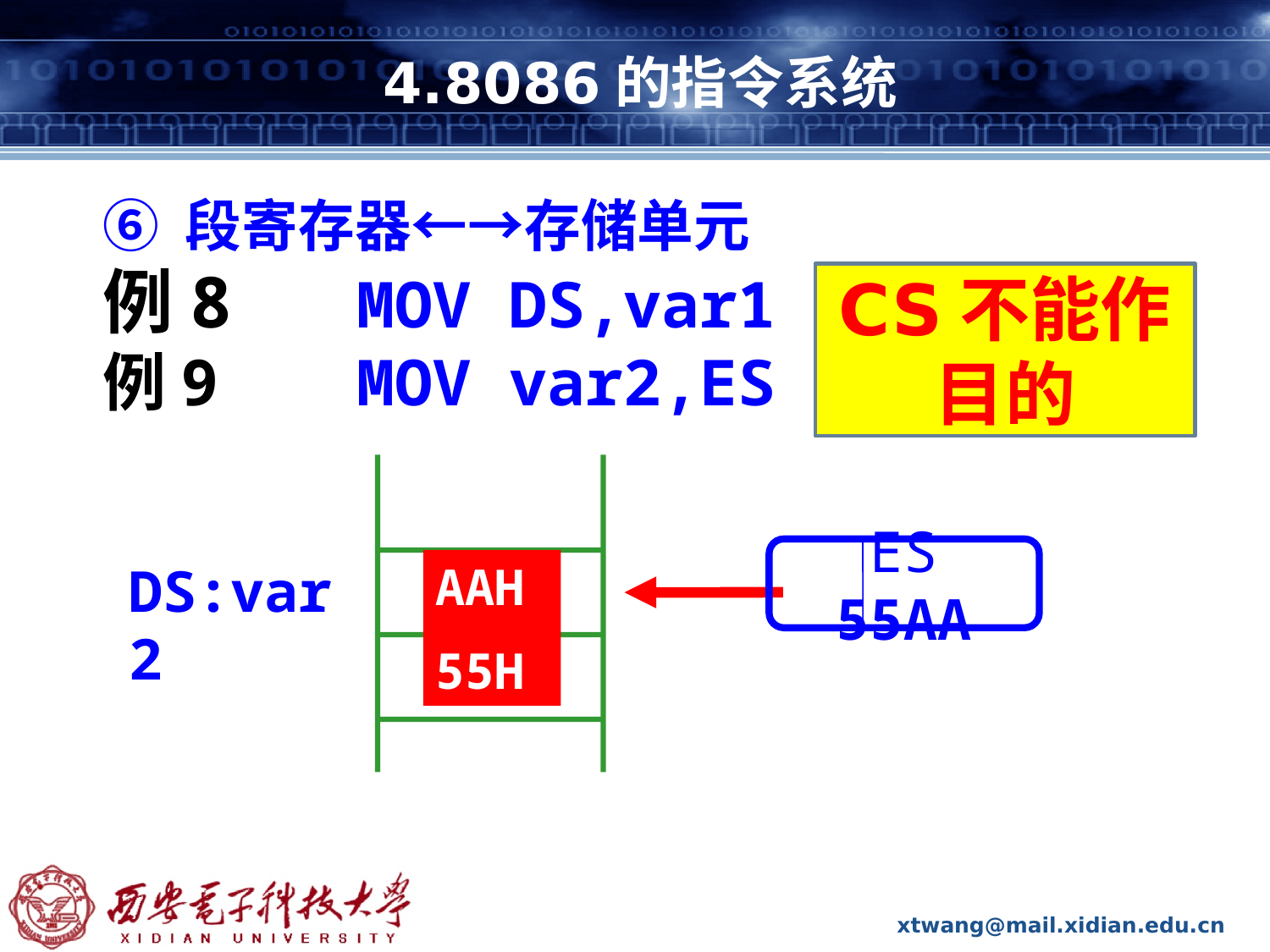

# 4.8086的指令系统
⑥ 段寄存器←→存储单元
例8  	MOV DS,var1
例9  	MOV var2,ES

CS不能作目的

DS:var2

??

??

ES 55AA

AAH
55H